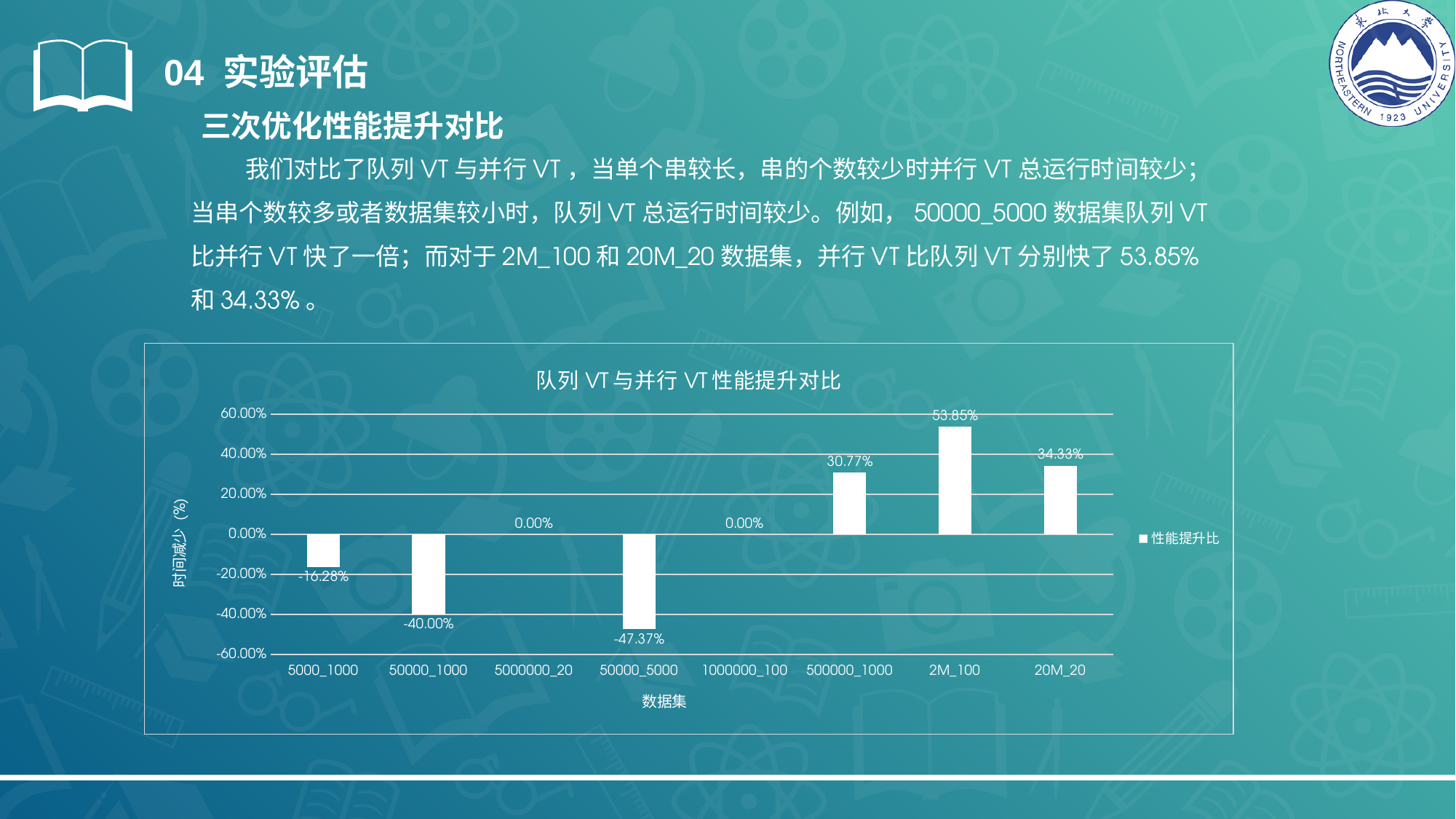

04 实验评估
三次优化性能提升对比
我们对比了队列VT与并行VT，当单个串较长，串的个数较少时并行VT总运行时间较少；当串个数较多或者数据集较小时，队列VT总运行时间较少。例如，50000_5000数据集队列VT比并行VT快了一倍；而对于2M_100和20M_20数据集，并行VT比队列VT分别快了53.85%和34.33%。

### Chart: 队列VT与并行VT性能提升对比

| Category | 性能提升比 |
|---|---|
| 5000_1000 | -0.16279069767441862 |
| 50000_1000 | -0.3999999999999999 |
| 5000000_20 | 0.0 |
| 50000_5000 | -0.47368421052631576 |
| 1000000_100 | 0.0 |
| 500000_1000 | 0.30769230769230765 |
| 2M_100 | 0.5384615384615384 |
| 20M_20 | 0.34328358208955223 |